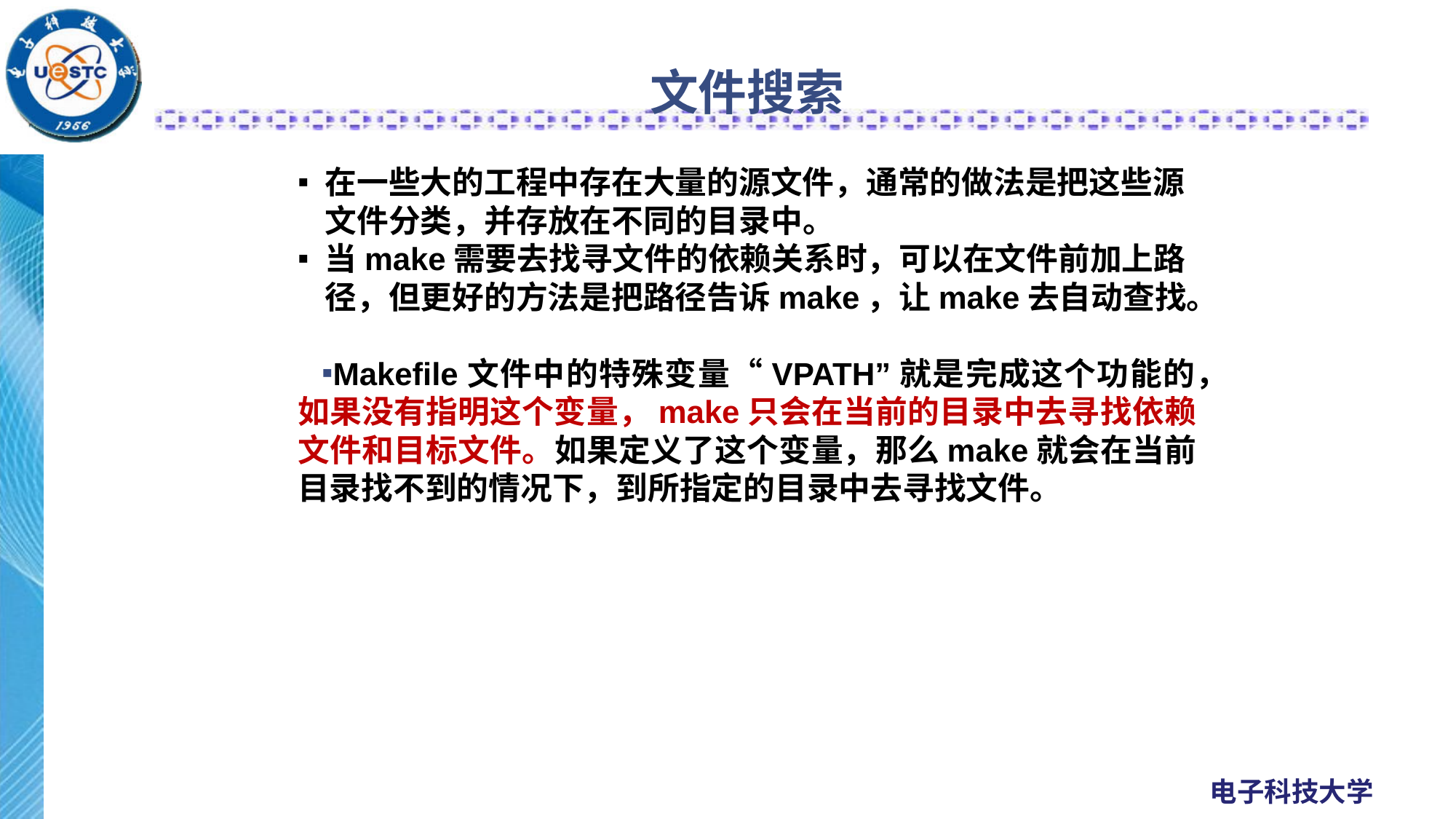

# 文件搜索

在一些大的工程中存在大量的源文件，通常的做法是把这些源文件分类，并存放在不同的目录中。
当make需要去找寻文件的依赖关系时，可以在文件前加上路径，但更好的方法是把路径告诉make，让make去自动查找。

Makefile文件中的特殊变量“VPATH”就是完成这个功能的，如果没有指明这个变量，make只会在当前的目录中去寻找依赖文件和目标文件。如果定义了这个变量，那么make就会在当前目录找不到的情况下，到所指定的目录中去寻找文件。